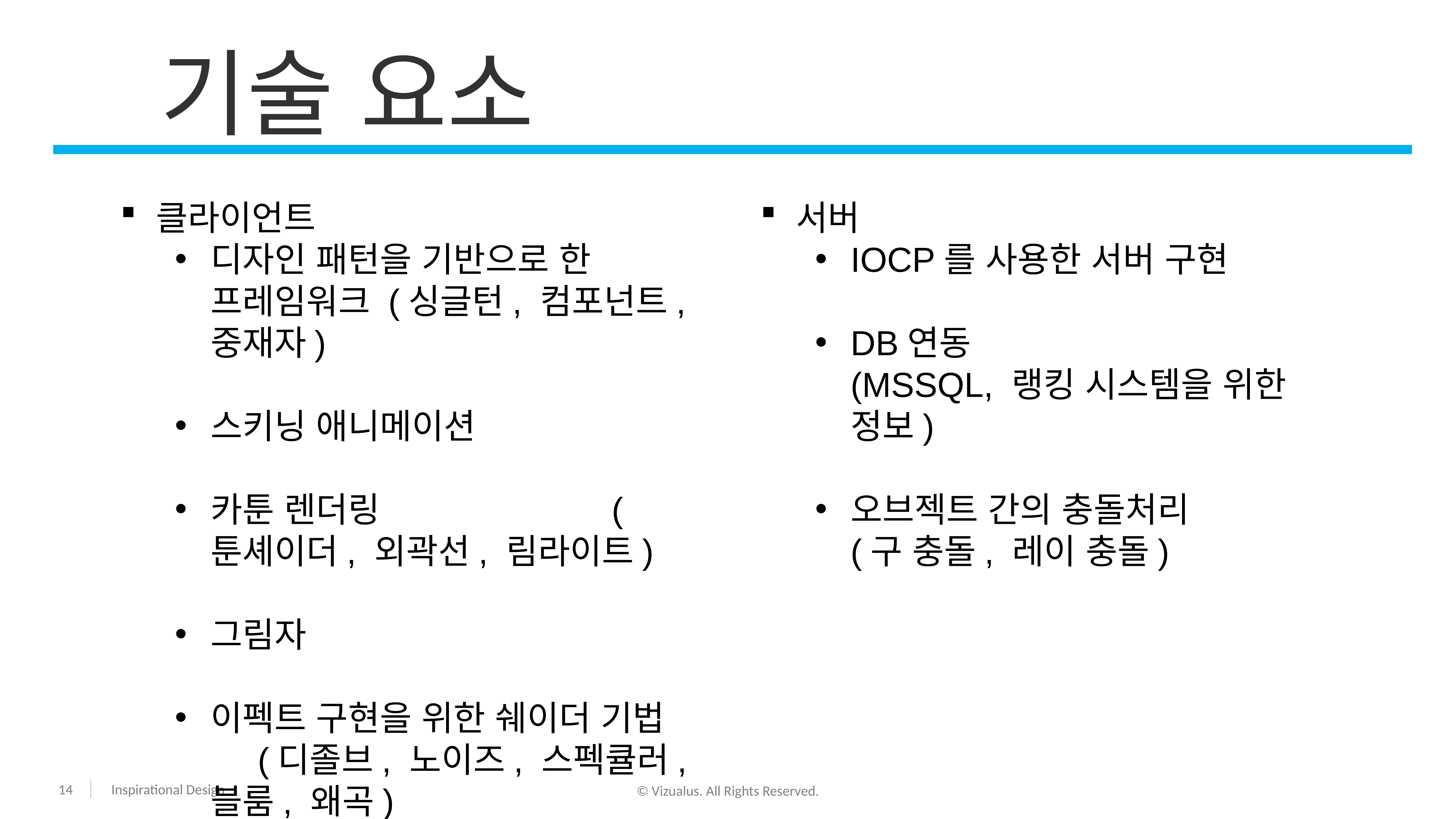

기술 요소

클라이언트
디자인 패턴을 기반으로 한 프레임워크 (싱글턴, 컴포넌트, 중재자)

스키닝 애니메이션

카툰 렌더링                       (툰셰이더, 외곽선, 림라이트)

그림자

이펙트 구현을 위한 쉐이더 기법           (디졸브, 노이즈, 스펙큘러, 블룸, 왜곡)
서버
IOCP를 사용한 서버 구현

DB연동                             (MSSQL, 랭킹 시스템을 위한 정보)

오브젝트 간의 충돌처리        (구 충돌, 레이 충돌)
14
© Vizualus. All Rights Reserved.